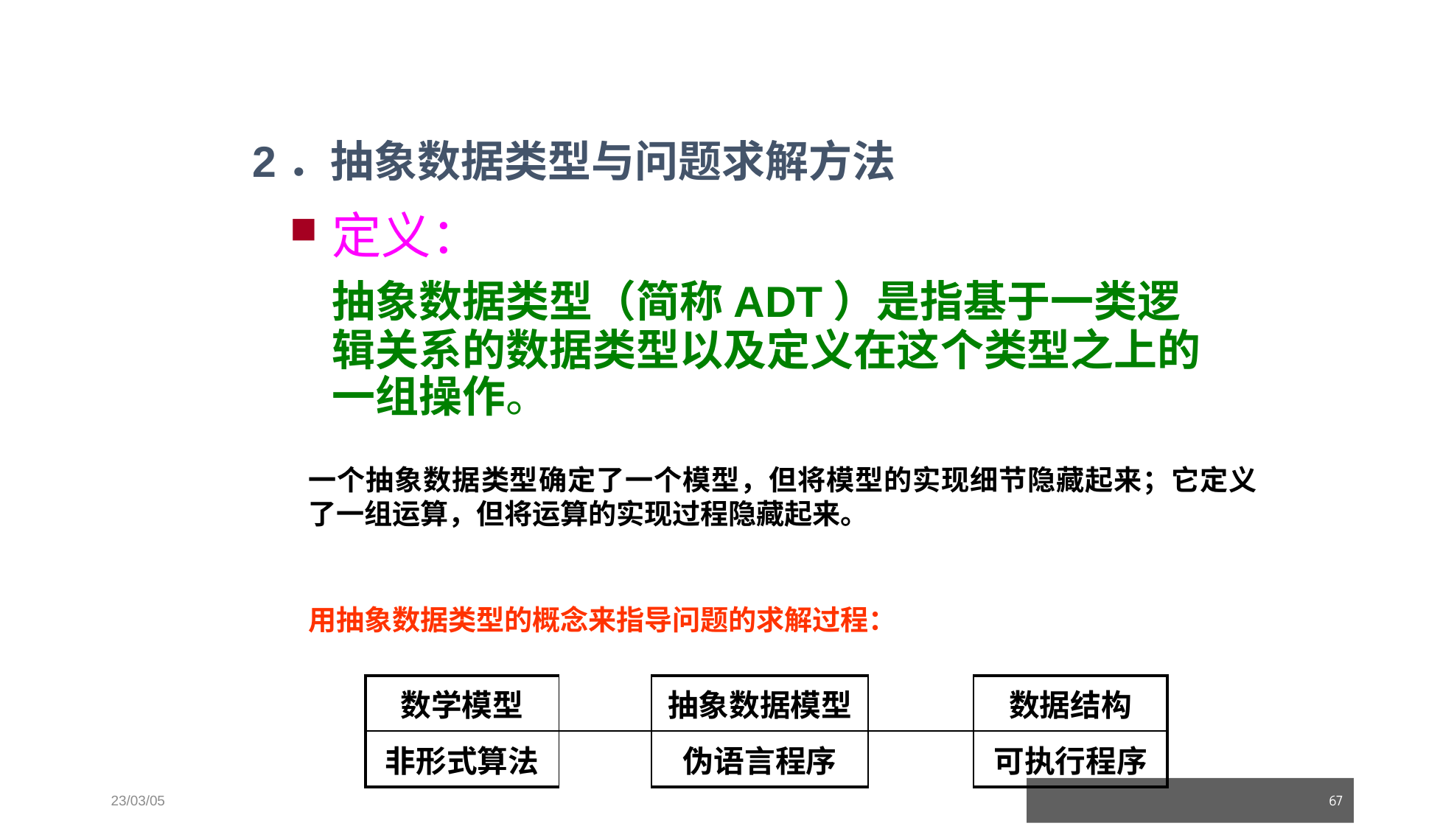

2．抽象数据类型与问题求解方法
定义：
	抽象数据类型（简称ADT）是指基于一类逻辑关系的数据类型以及定义在这个类型之上的一组操作。
一个抽象数据类型确定了一个模型，但将模型的实现细节隐藏起来；它定义了一组运算，但将运算的实现过程隐藏起来。
用抽象数据类型的概念来指导问题的求解过程：
| 数学模型 |  | 抽象数据模型 |  | 数据结构 |
| --- | --- | --- | --- | --- |
| 非形式算法 |  | 伪语言程序 |  | 可执行程序 |
23/03/05
67